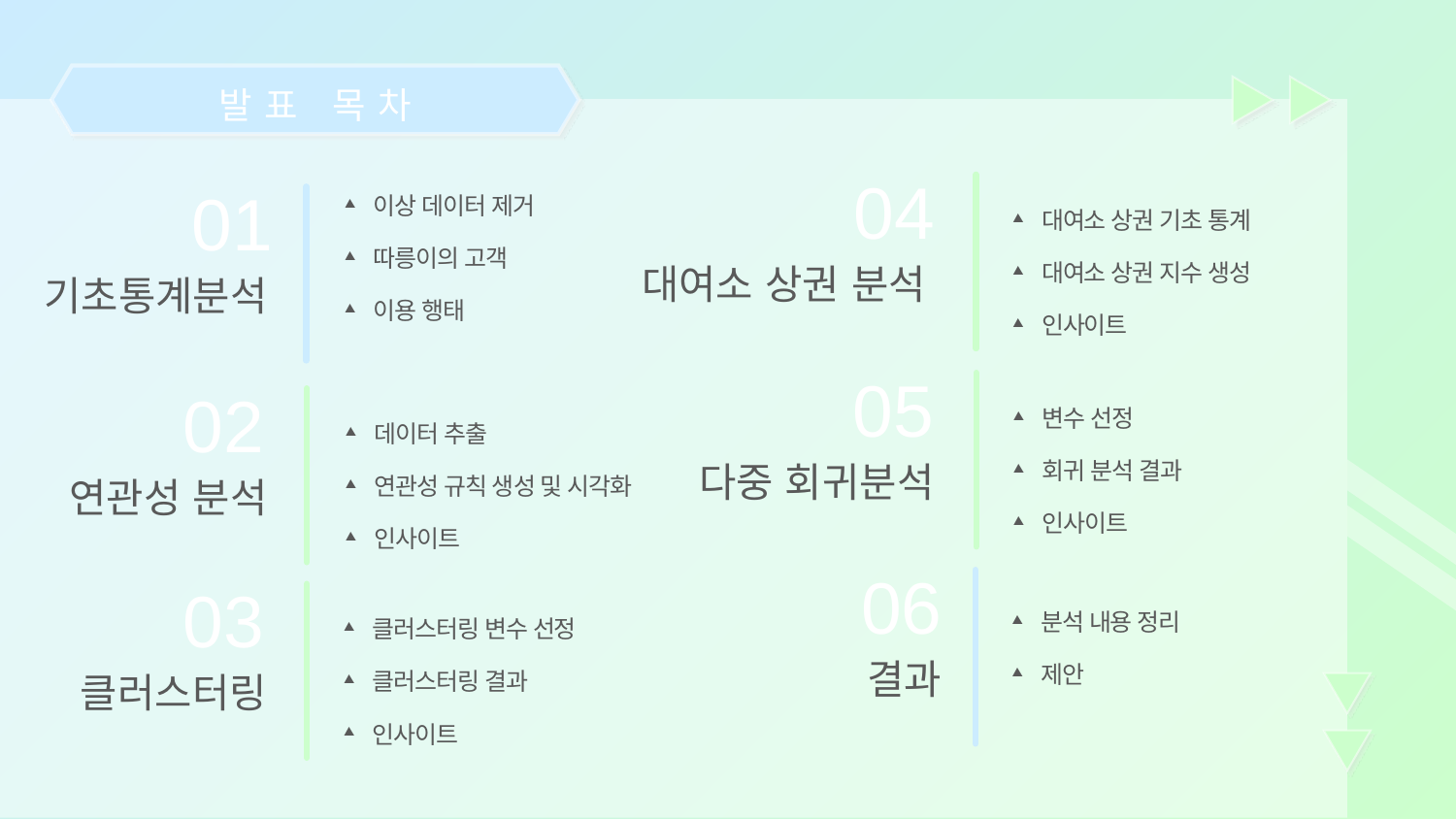

발표 목차
04
이상 데이터 제거
따릉이의 고객
이용 행태
01
대여소 상권 기초 통계
대여소 상권 지수 생성
인사이트
대여소 상권 분석
기초통계분석
05
변수 선정
회귀 분석 결과
인사이트
02
데이터 추출
연관성 규칙 생성 및 시각화
인사이트
다중 회귀분석
연관성 분석
06
03
분석 내용 정리
제안
클러스터링 변수 선정
클러스터링 결과
인사이트
결과
클러스터링